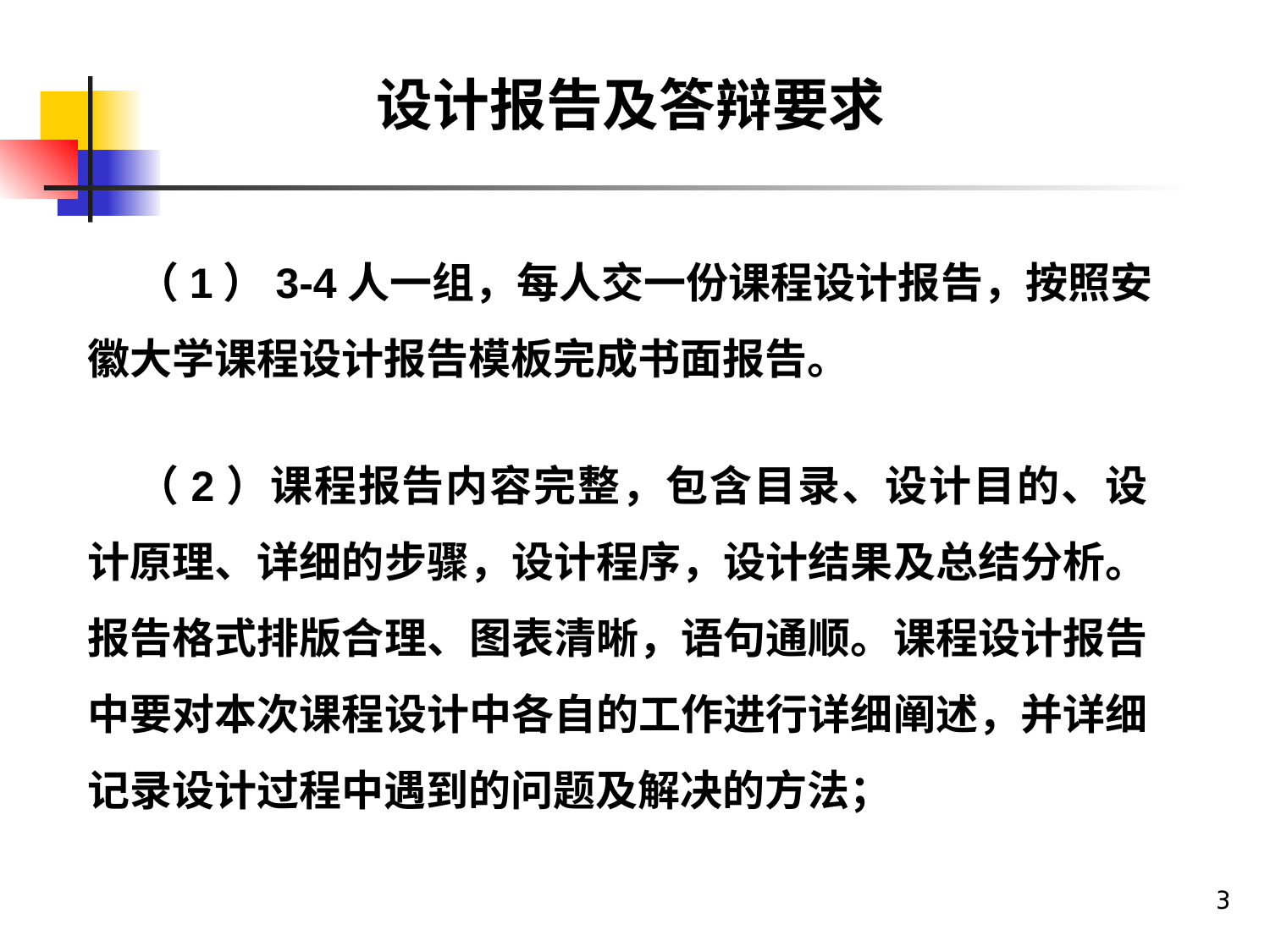

设计报告及答辩要求
（1）3-4人一组，每人交一份课程设计报告，按照安徽大学课程设计报告模板完成书面报告。
（2）课程报告内容完整，包含目录、设计目的、设计原理、详细的步骤，设计程序，设计结果及总结分析。报告格式排版合理、图表清晰，语句通顺。课程设计报告中要对本次课程设计中各自的工作进行详细阐述，并详细记录设计过程中遇到的问题及解决的方法；
3
3